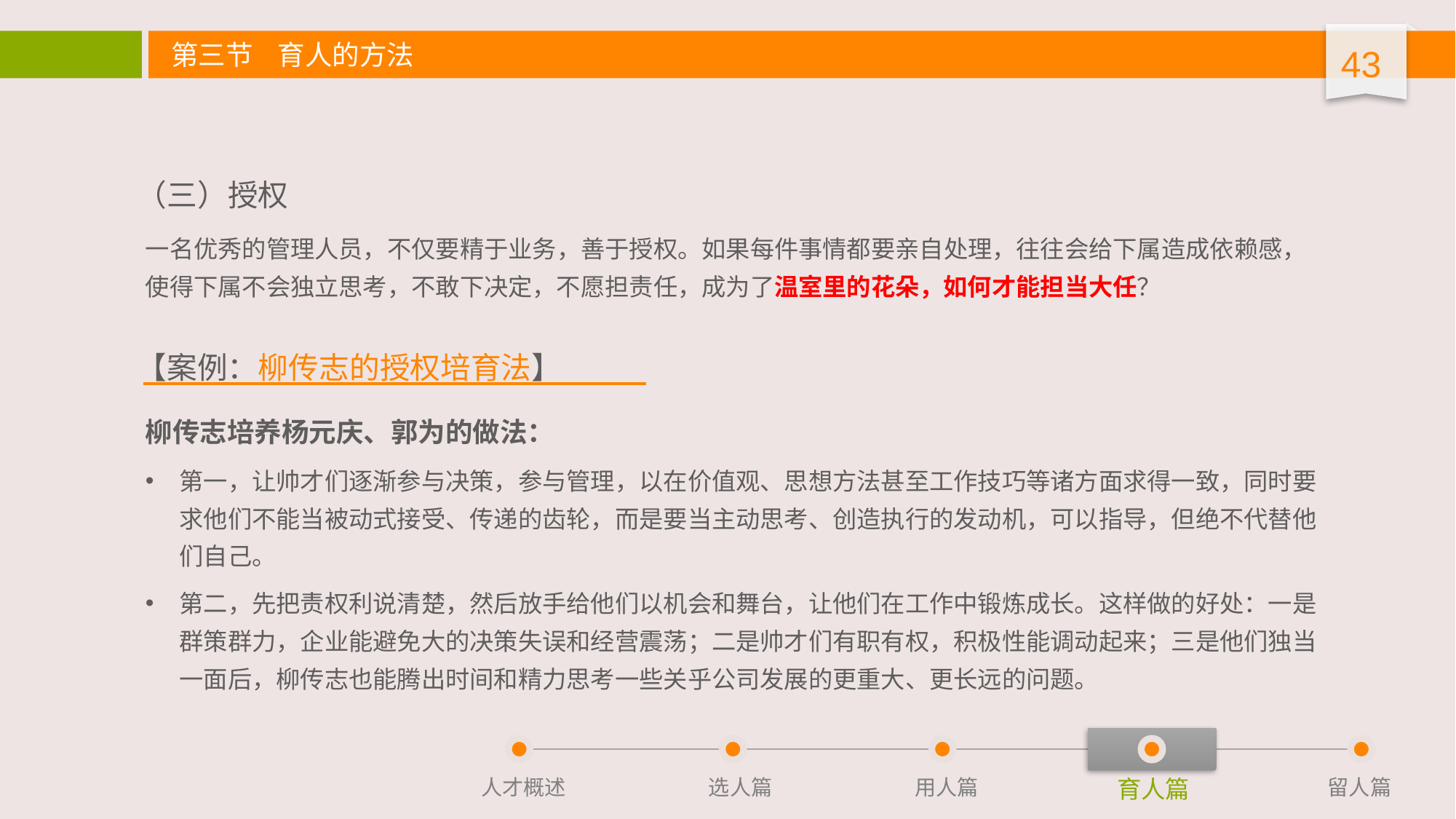

（三）授权
一名优秀的管理人员，不仅要精于业务，善于授权。如果每件事情都要亲自处理，往往会给下属造成依赖感，使得下属不会独立思考，不敢下决定，不愿担责任，成为了温室里的花朵，如何才能担当大任？
【案例：柳传志的授权培育法】
柳传志培养杨元庆、郭为的做法：
第一，让帅才们逐渐参与决策，参与管理，以在价值观、思想方法甚至工作技巧等诸方面求得一致，同时要求他们不能当被动式接受、传递的齿轮，而是要当主动思考、创造执行的发动机，可以指导，但绝不代替他们自己。
第二，先把责权利说清楚，然后放手给他们以机会和舞台，让他们在工作中锻炼成长。这样做的好处：一是群策群力，企业能避免大的决策失误和经营震荡；二是帅才们有职有权，积极性能调动起来；三是他们独当一面后，柳传志也能腾出时间和精力思考一些关乎公司发展的更重大、更长远的问题。